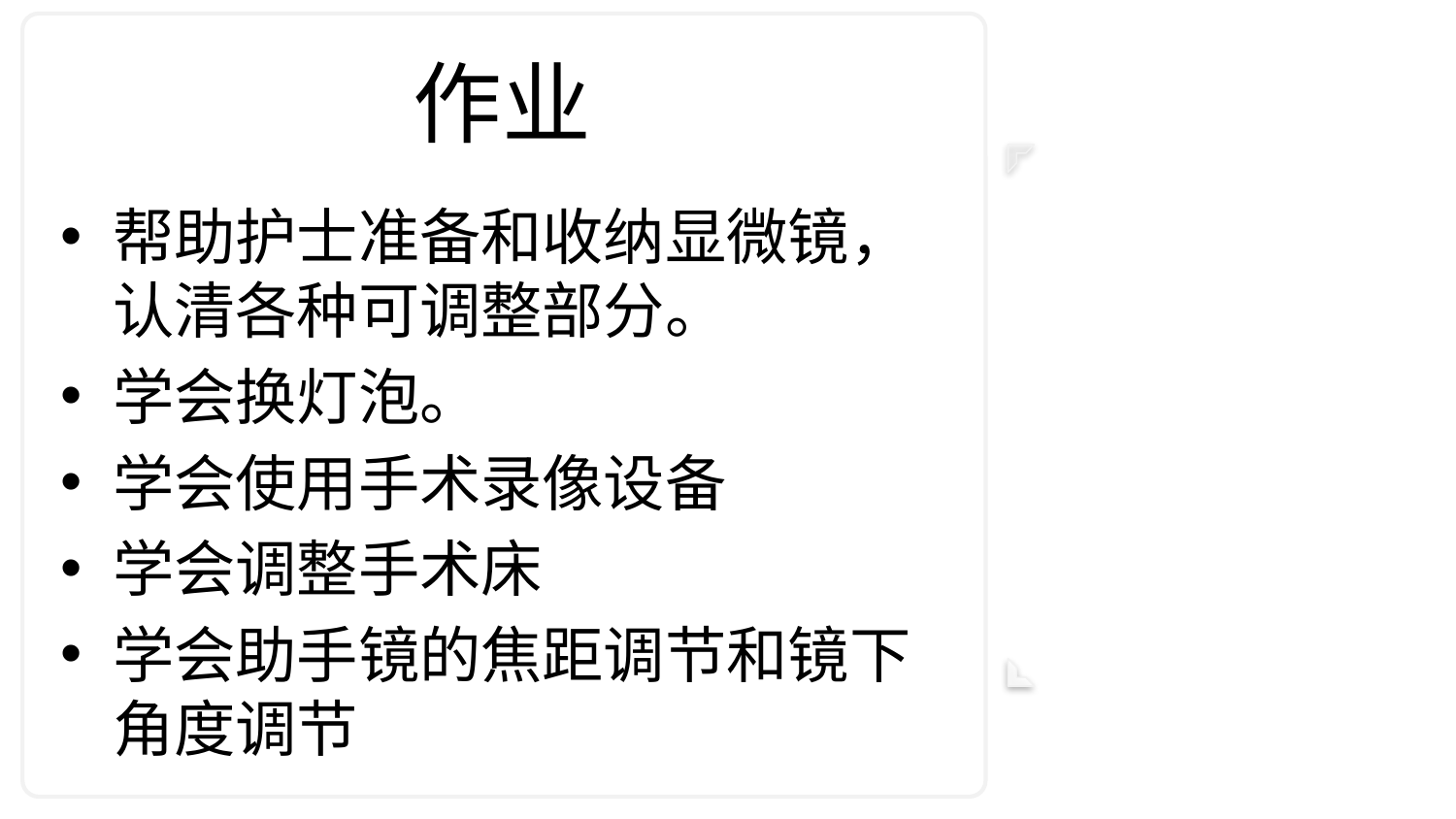

# 作业
帮助护士准备和收纳显微镜，认清各种可调整部分。
学会换灯泡。
学会使用手术录像设备
学会调整手术床
学会助手镜的焦距调节和镜下角度调节